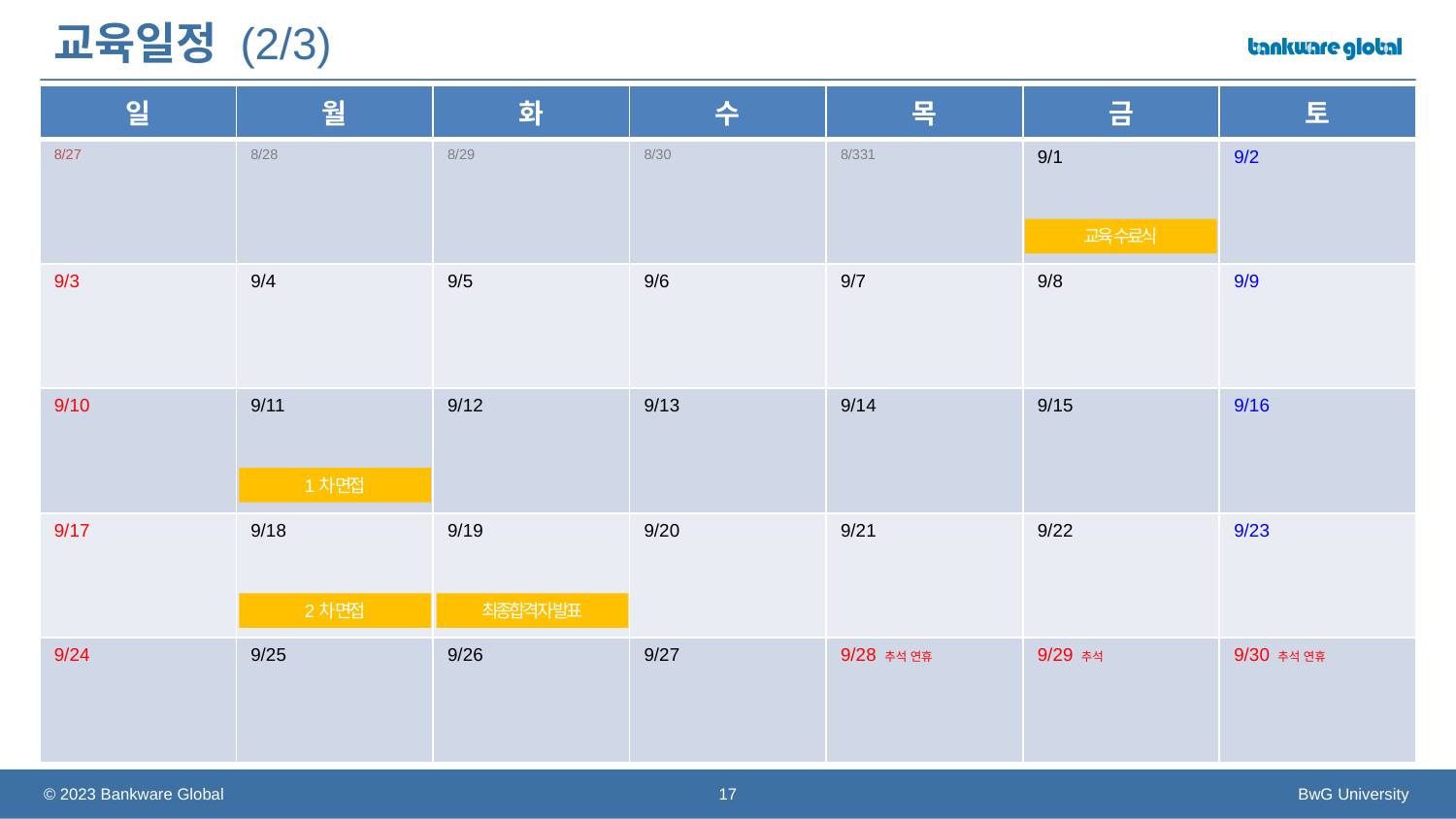

# 교육일정 (2/3)
| 일 | 월 | 화 | 수 | 목 | 금 | 토 |
| --- | --- | --- | --- | --- | --- | --- |
| 8/27 | 8/28 | 8/29 | 8/30 | 8/331 | 9/1 | 9/2 |
| 9/3 | 9/4 | 9/5 | 9/6 | 9/7 | 9/8 | 9/9 |
| 9/10 | 9/11 | 9/12 | 9/13 | 9/14 | 9/15 | 9/16 |
| 9/17 | 9/18 | 9/19 | 9/20 | 9/21 | 9/22 | 9/23 |
| 9/24 | 9/25 | 9/26 | 9/27 | 9/28 추석 연휴 | 9/29 추석 | 9/30 추석 연휴 |
교육 수료식
1차 면접
2차 면접
최종합격자 발표
17